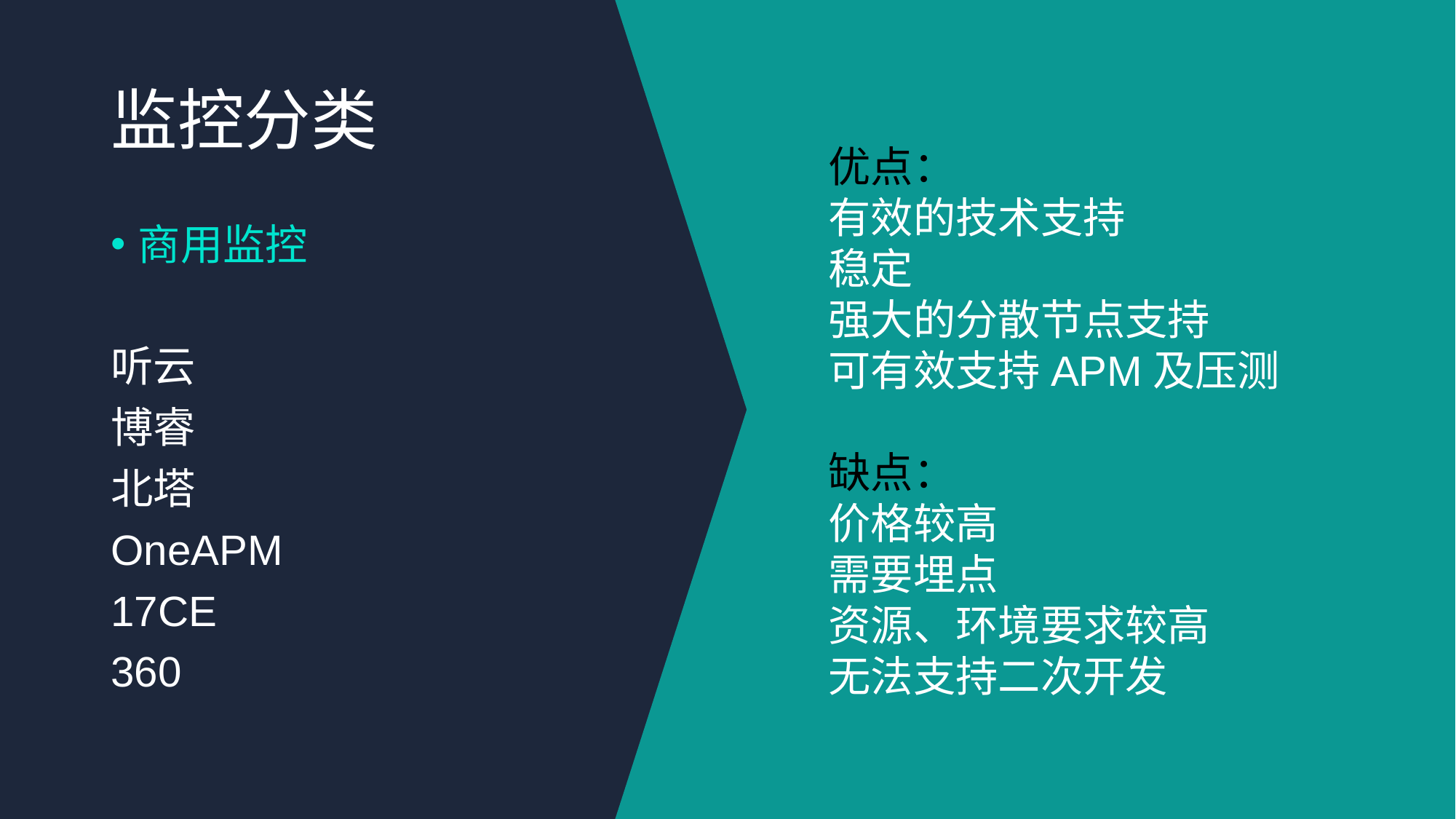

# 监控分类
优点：
有效的技术支持
稳定
强大的分散节点支持
可有效支持APM及压测

缺点：
价格较高
需要埋点
资源、环境要求较高
无法支持二次开发
商用监控

听云
博睿
北塔
OneAPM
17CE
360